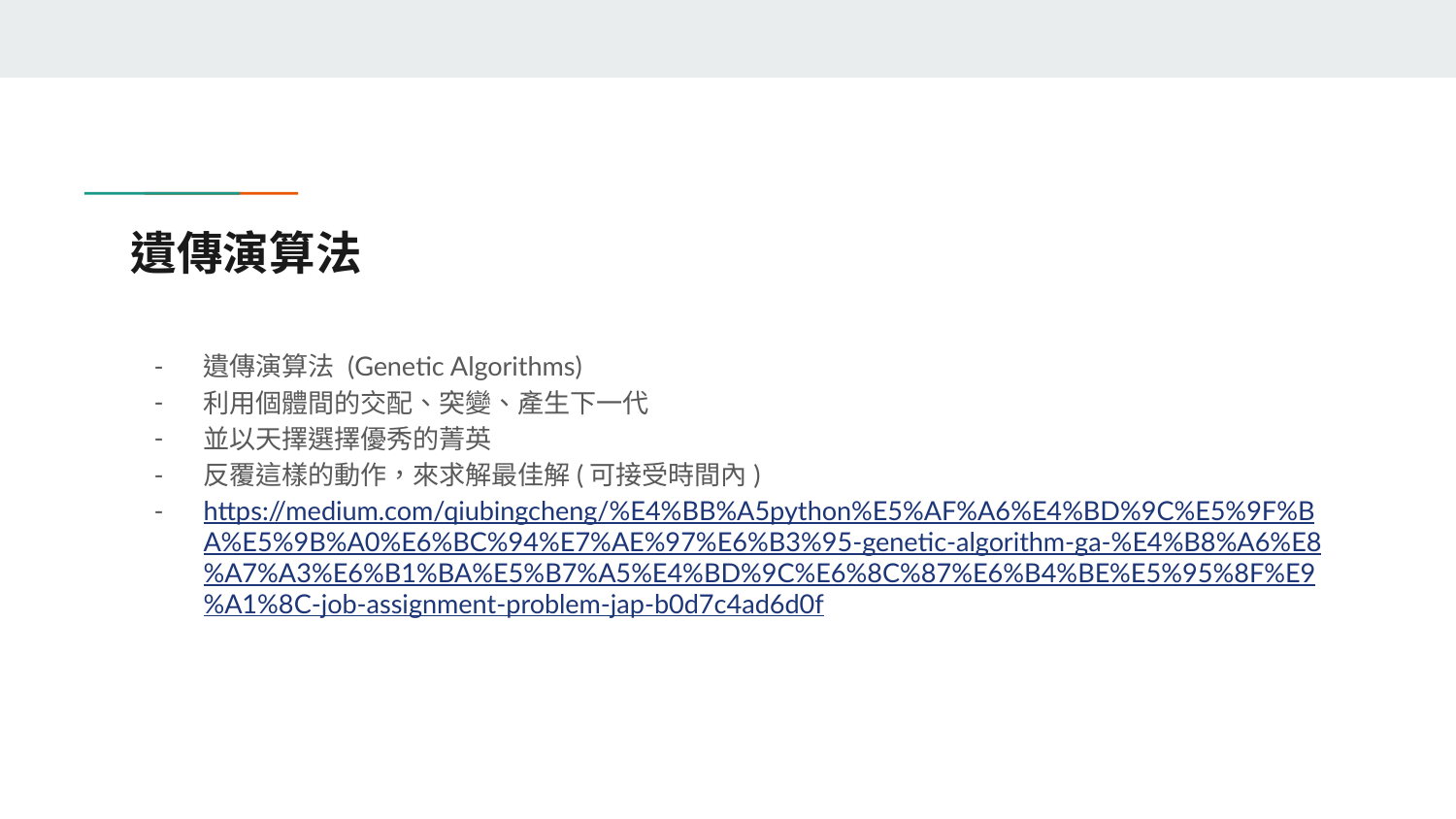

# 遺傳演算法
遺傳演算法 (Genetic Algorithms)
利用個體間的交配、突變、產生下一代
並以天擇選擇優秀的菁英
反覆這樣的動作，來求解最佳解(可接受時間內)
https://medium.com/qiubingcheng/%E4%BB%A5python%E5%AF%A6%E4%BD%9C%E5%9F%BA%E5%9B%A0%E6%BC%94%E7%AE%97%E6%B3%95-genetic-algorithm-ga-%E4%B8%A6%E8%A7%A3%E6%B1%BA%E5%B7%A5%E4%BD%9C%E6%8C%87%E6%B4%BE%E5%95%8F%E9%A1%8C-job-assignment-problem-jap-b0d7c4ad6d0f